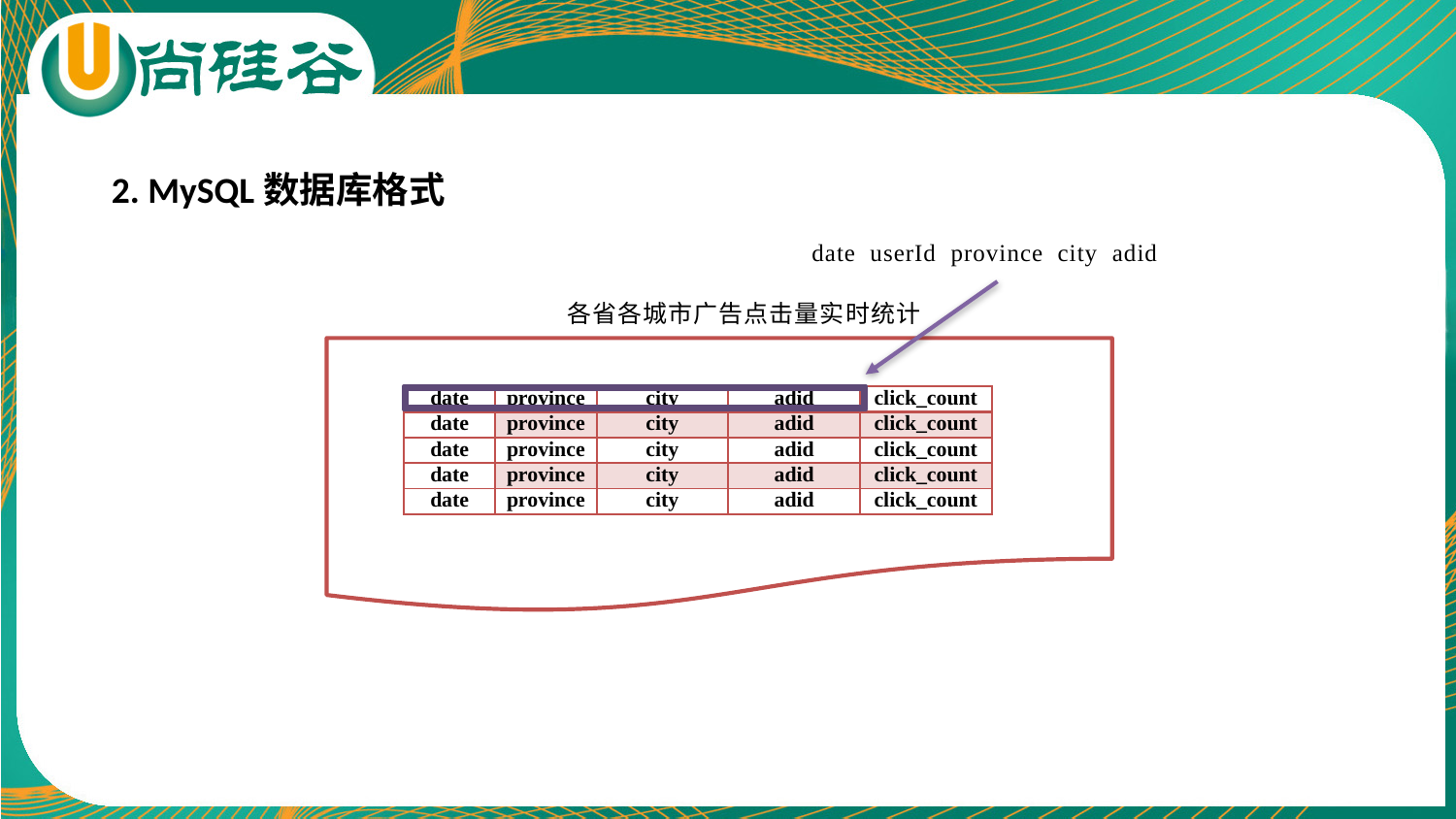

2. MySQL数据库格式
date  userId  province  city  adid
各省各城市广告点击量实时统计

| date | province | city | adid | click\_count |
| --- | --- | --- | --- | --- |
| date | province | city | adid | click\_count |
| date | province | city | adid | click\_count |
| date | province | city | adid | click\_count |
| date | province | city | adid | click\_count |